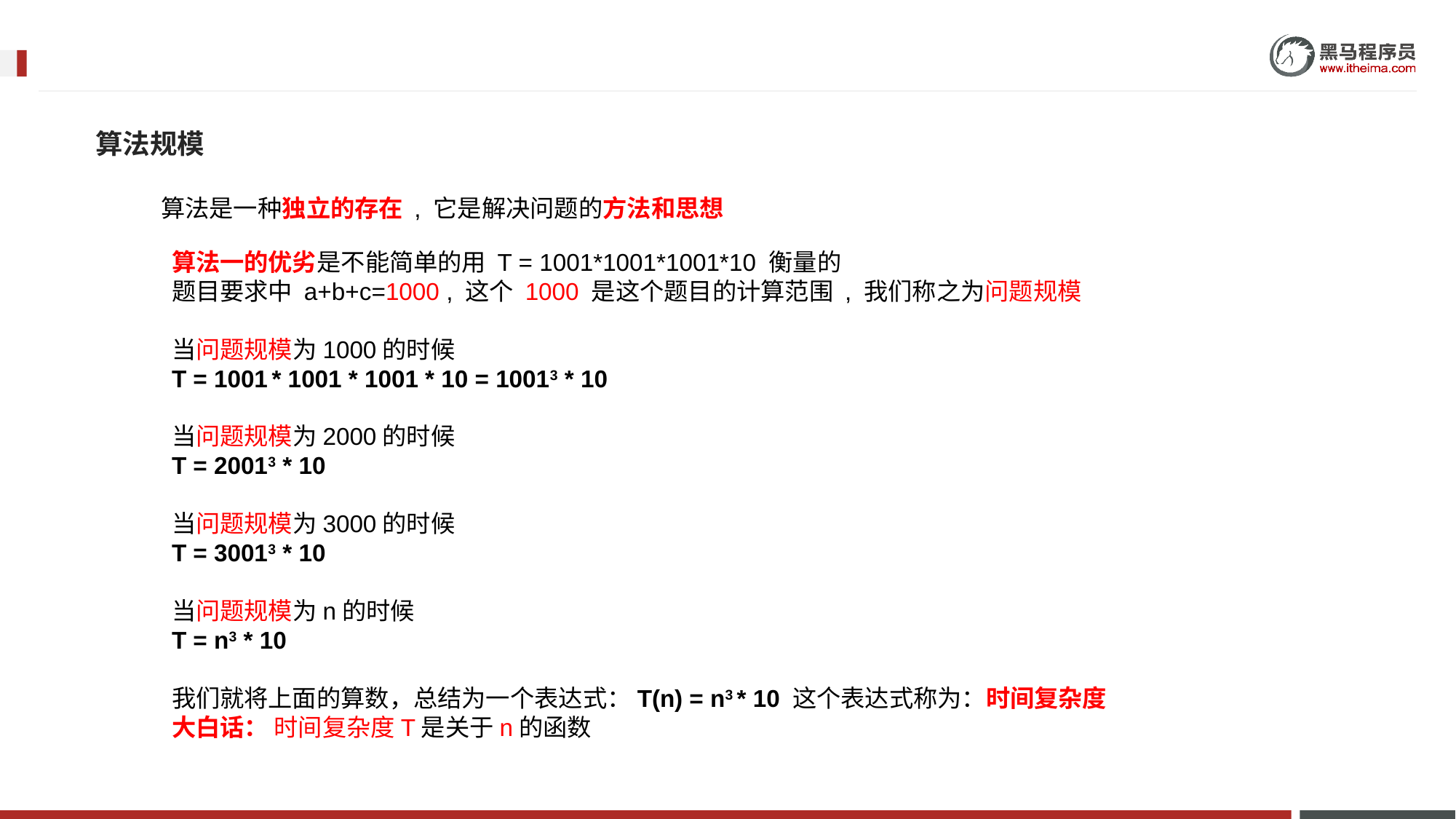

算法规模
算法是一种独立的存在 , 它是解决问题的方法和思想
算法一的优劣是不能简单的用 T = 1001*1001*1001*10 衡量的
题目要求中 a+b+c=1000 , 这个 1000 是这个题目的计算范围 , 我们称之为问题规模

当问题规模为1000的时候
T = 1001 * 1001 * 1001 * 10 = 10013 * 10

当问题规模为2000的时候
T = 20013 * 10

当问题规模为3000的时候
T = 30013 * 10

当问题规模为n的时候
T = n3 * 10

我们就将上面的算数，总结为一个表达式：T(n) = n3 * 10 这个表达式称为：时间复杂度
大白话： 时间复杂度T是关于n的函数